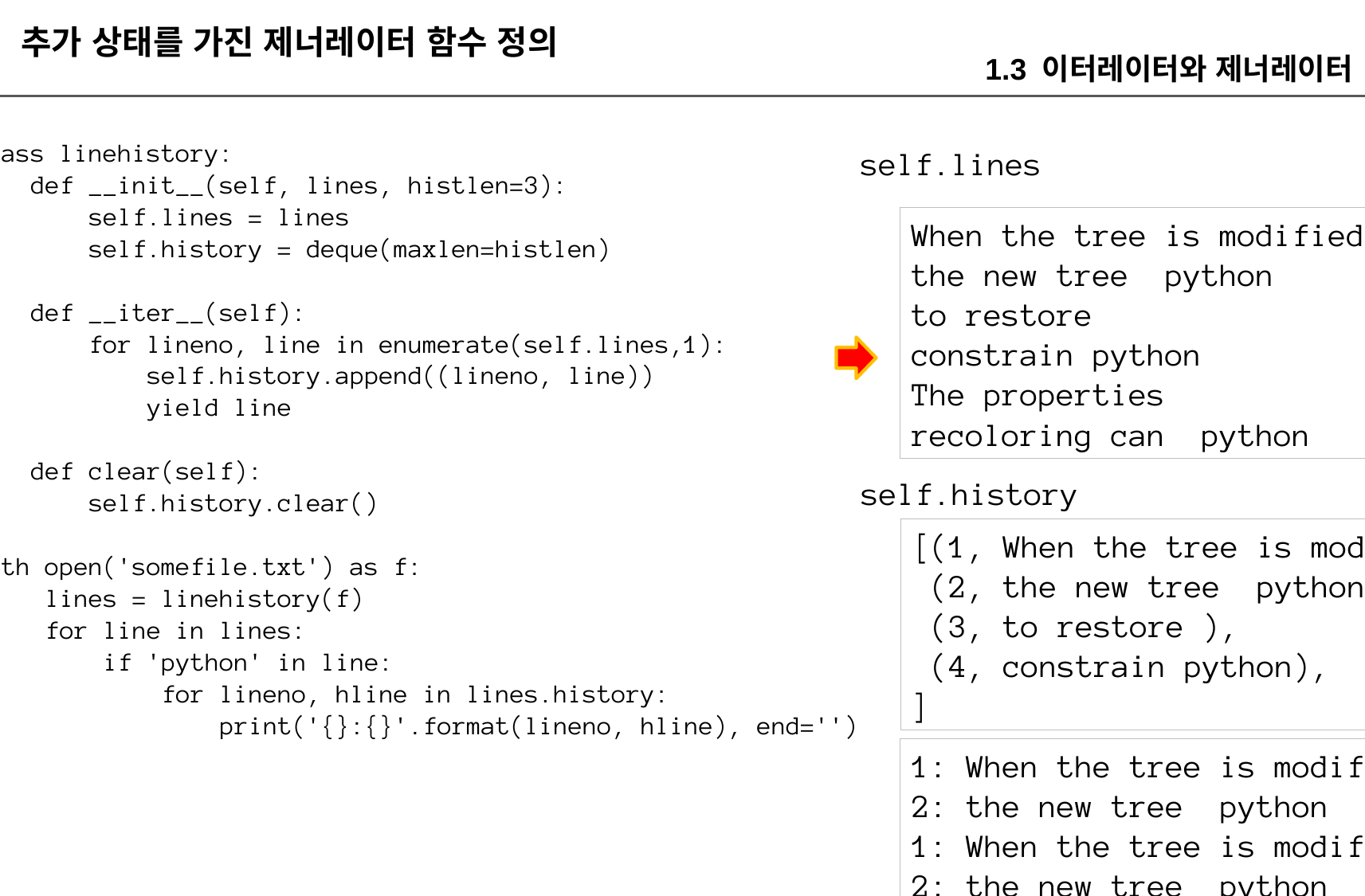

추가 상태를 가진 제너레이터 함수 정의
1.3 이터레이터와 제너레이터
class linehistory:
    def __init__(self, lines, histlen=3):
        self.lines = lines
        self.history = deque(maxlen=histlen)

    def __iter__(self):
        for lineno, line in enumerate(self.lines,1):
            self.history.append((lineno, line))
            yield line

    def clear(self):
        self.history.clear()

with open('somefile.txt') as f:
     lines = linehistory(f)
     for line in lines:
         if 'python' in line:
             for lineno, hline in lines.history:
                 print('{}:{}'.format(lineno, hline), end='')
self.lines
When the tree is modified,
the new tree  python
to restore
constrain python
The properties
recoloring can  python

self.history
[(1, When the tree is modified),
 (2, the new tree  python),
 (3, to restore ),
 (4, constrain python),
]
1: When the tree is modified
2: the new tree  python
1: When the tree is modified
2: the new tree  python
3: to restore
4: constrain python